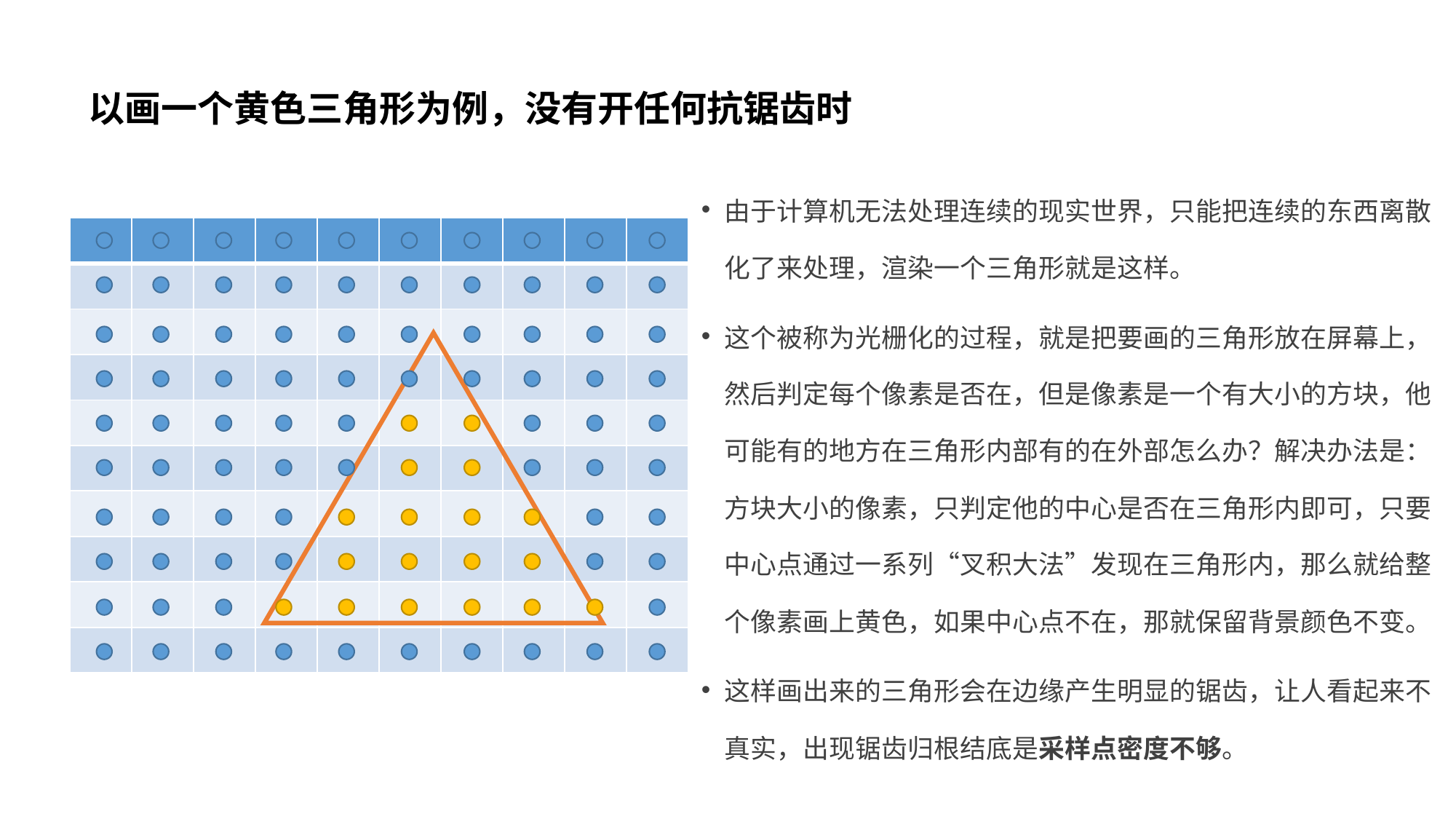

# 以画一个黄色三角形为例，没有开任何抗锯齿时
由于计算机无法处理连续的现实世界，只能把连续的东西离散化了来处理，渲染一个三角形就是这样。
这个被称为光栅化的过程，就是把要画的三角形放在屏幕上，然后判定每个像素是否在，但是像素是一个有大小的方块，他可能有的地方在三角形内部有的在外部怎么办？解决办法是：方块大小的像素，只判定他的中心是否在三角形内即可，只要中心点通过一系列“叉积大法”发现在三角形内，那么就给整个像素画上黄色，如果中心点不在，那就保留背景颜色不变。
这样画出来的三角形会在边缘产生明显的锯齿，让人看起来不真实，出现锯齿归根结底是采样点密度不够。
|  |  |  |  |  |  |  |  |  |  |
| --- | --- | --- | --- | --- | --- | --- | --- | --- | --- |
|  |  |  |  |  |  |  |  |  |  |
|  |  |  |  |  |  |  |  |  |  |
|  |  |  |  |  |  |  |  |  |  |
|  |  |  |  |  |  |  |  |  |  |
|  |  |  |  |  |  |  |  |  |  |
|  |  |  |  |  |  |  |  |  |  |
|  |  |  |  |  |  |  |  |  |  |
|  |  |  |  |  |  |  |  |  |  |
|  |  |  |  |  |  |  |  |  |  |